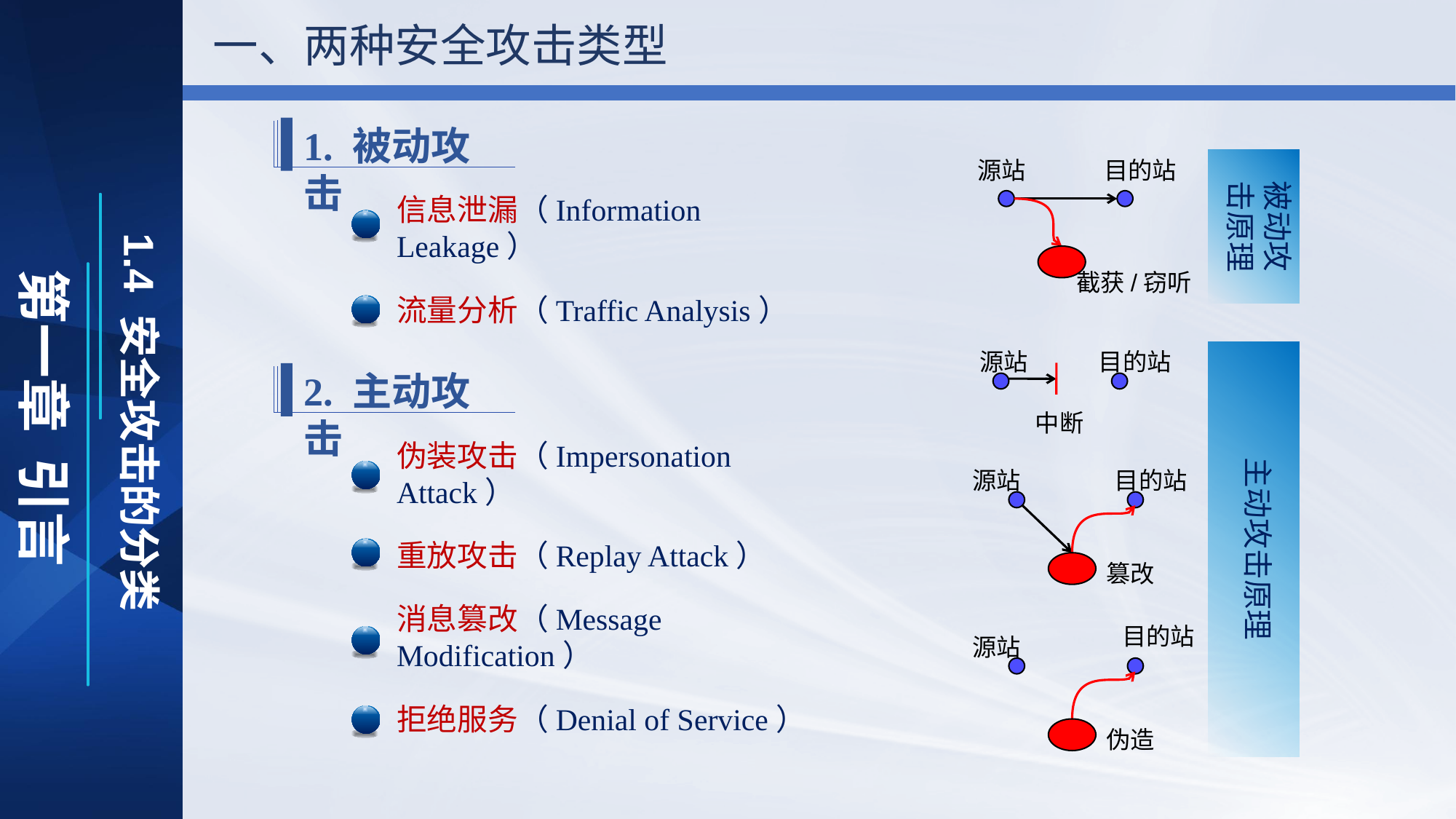

一、两种安全攻击类型
第一章  引言
1.4 安全攻击的分类
1. 被动攻击

源站
目的站

截获/窃听
被动攻击原理

信息泄漏（Information Leakage）

流量分析（Traffic Analysis）

源站
目的站

中断
源站
目的站

篡改
目的站
源站

伪造
主动攻击原理

2. 主动攻击

伪装攻击（Impersonation Attack）

重放攻击（Replay Attack）

消息篡改（Message Modification）

拒绝服务（Denial of Service）